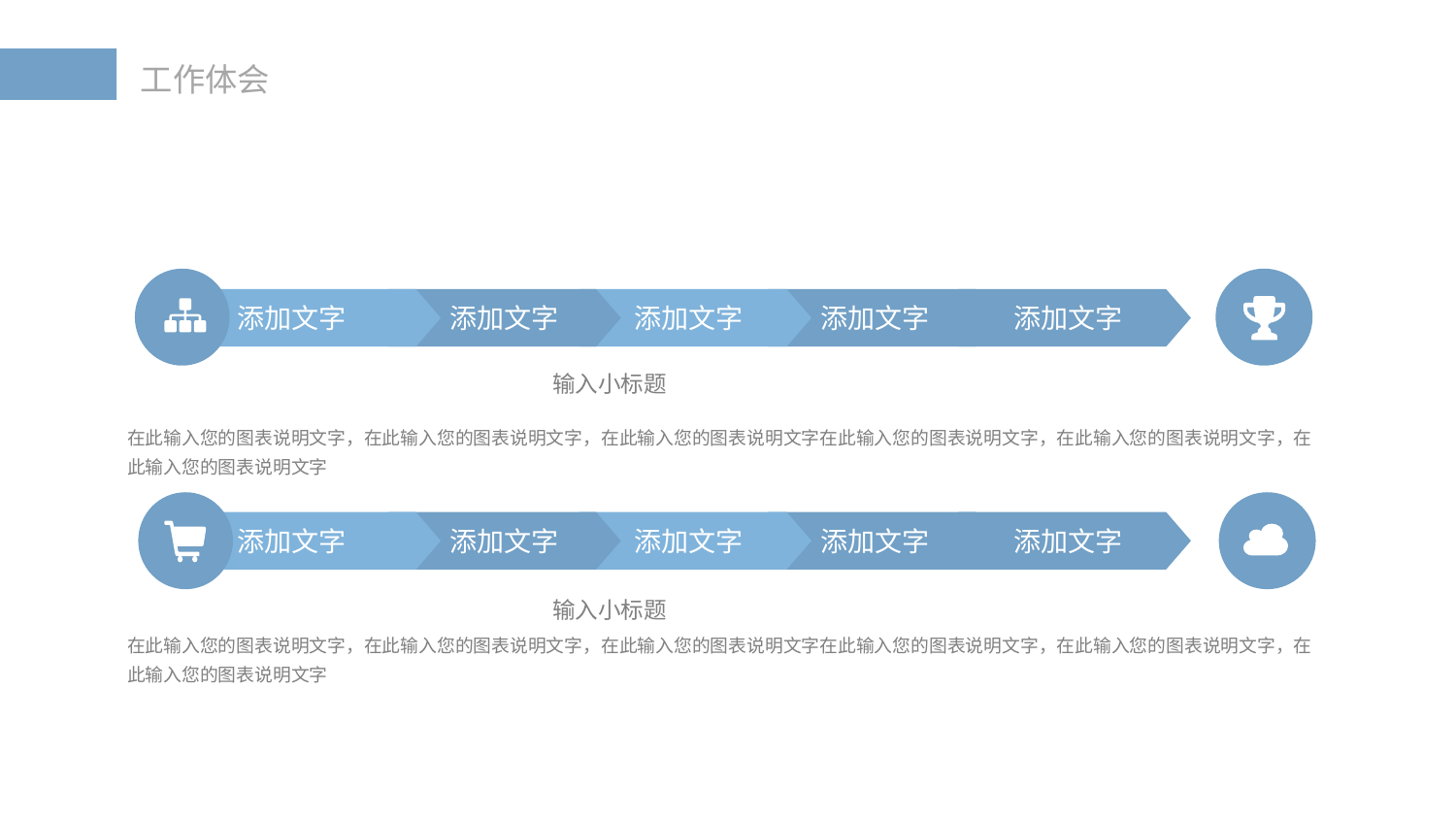

添加文字
添加文字
添加文字
添加文字
添加文字
输入小标题
在此输入您的图表说明文字，在此输入您的图表说明文字，在此输入您的图表说明文字在此输入您的图表说明文字，在此输入您的图表说明文字，在此输入您的图表说明文字

添加文字
添加文字
添加文字
添加文字
添加文字
输入小标题
在此输入您的图表说明文字，在此输入您的图表说明文字，在此输入您的图表说明文字在此输入您的图表说明文字，在此输入您的图表说明文字，在此输入您的图表说明文字